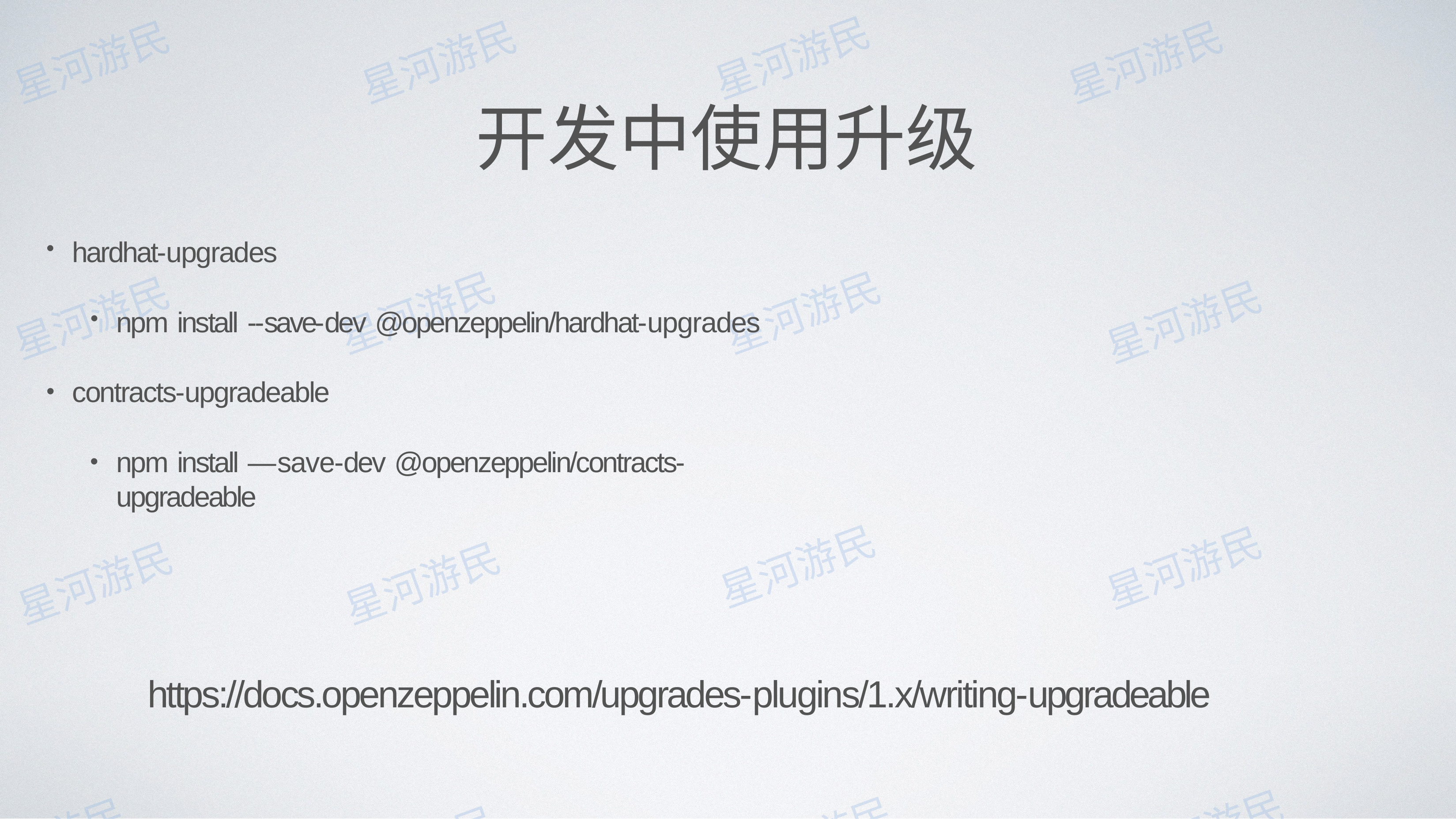

# 开发中使⽤升级
hardhat-upgrades

npm install --save-dev @openzeppelin/hardhat-upgrades

contracts-upgradeable

npm install —save-dev @openzeppelin/contracts-upgradeable
https://docs.openzeppelin.com/upgrades-plugins/1.x/writing-upgradeable